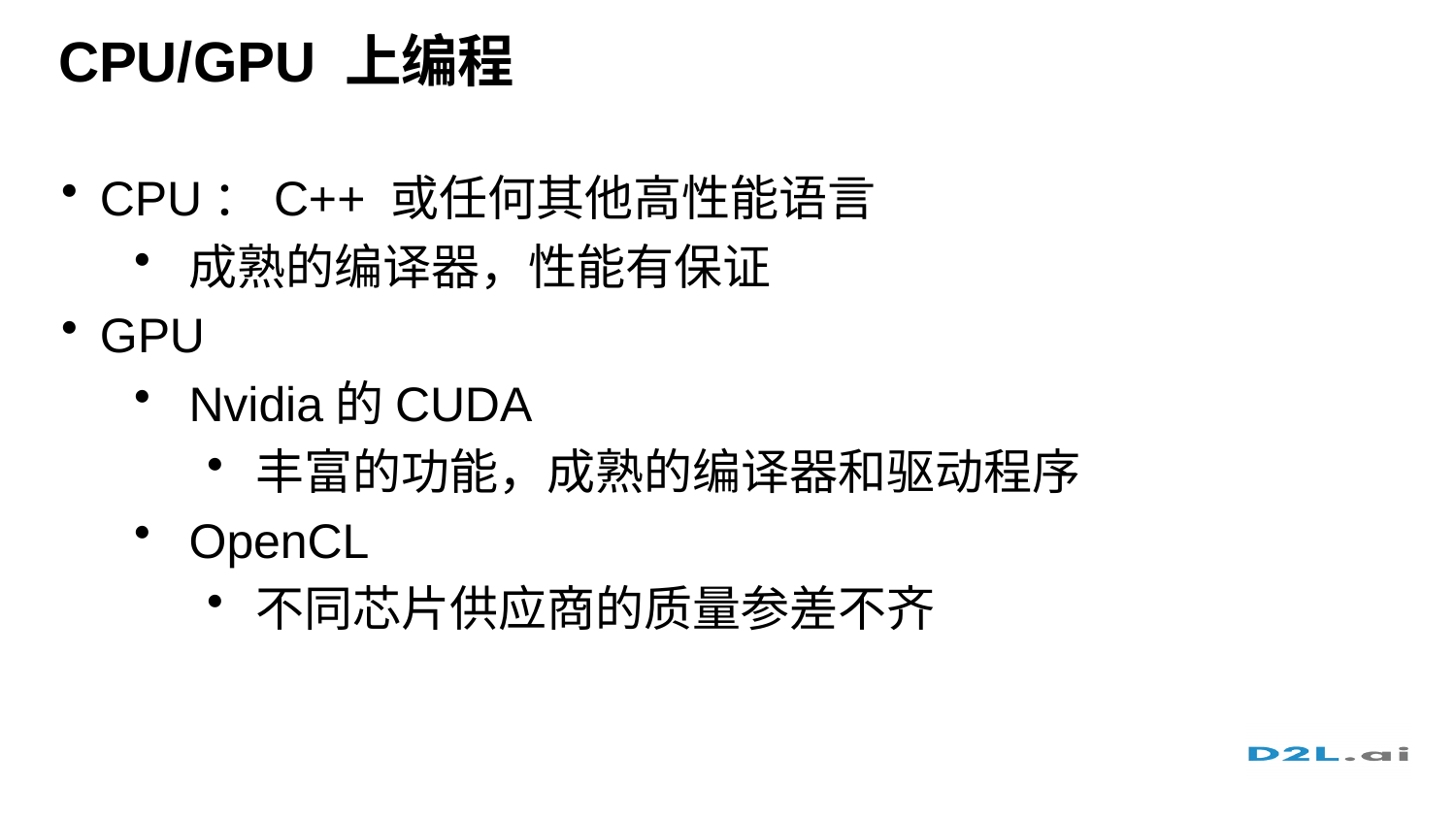

# CPU/GPU 上编程
CPU：C++ 或任何其他高性能语言
成熟的编译器，性能有保证
GPU
Nvidia的CUDA
丰富的功能，成熟的编译器和驱动程序
OpenCL
不同芯片供应商的质量参差不齐